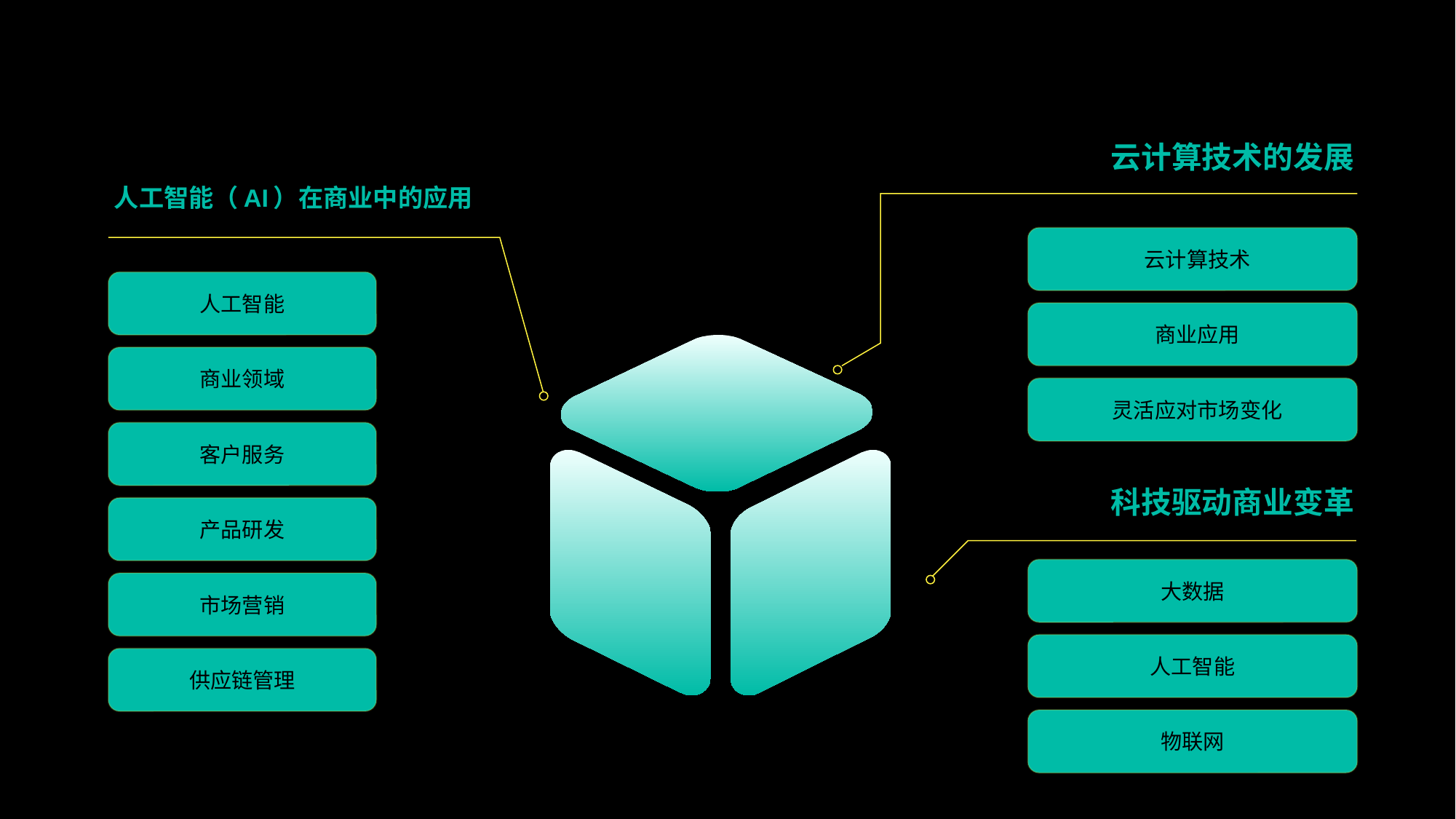

商业科技现状
云计算技术的发展
人工智能（AI）在商业中的应用

 云计算技术

人工智能
 商业应用

商业领域

 灵活应对市场变化

客户服务
科技驱动商业变革
产品研发

大数据
市场营销

人工智能
供应链管理

物联网